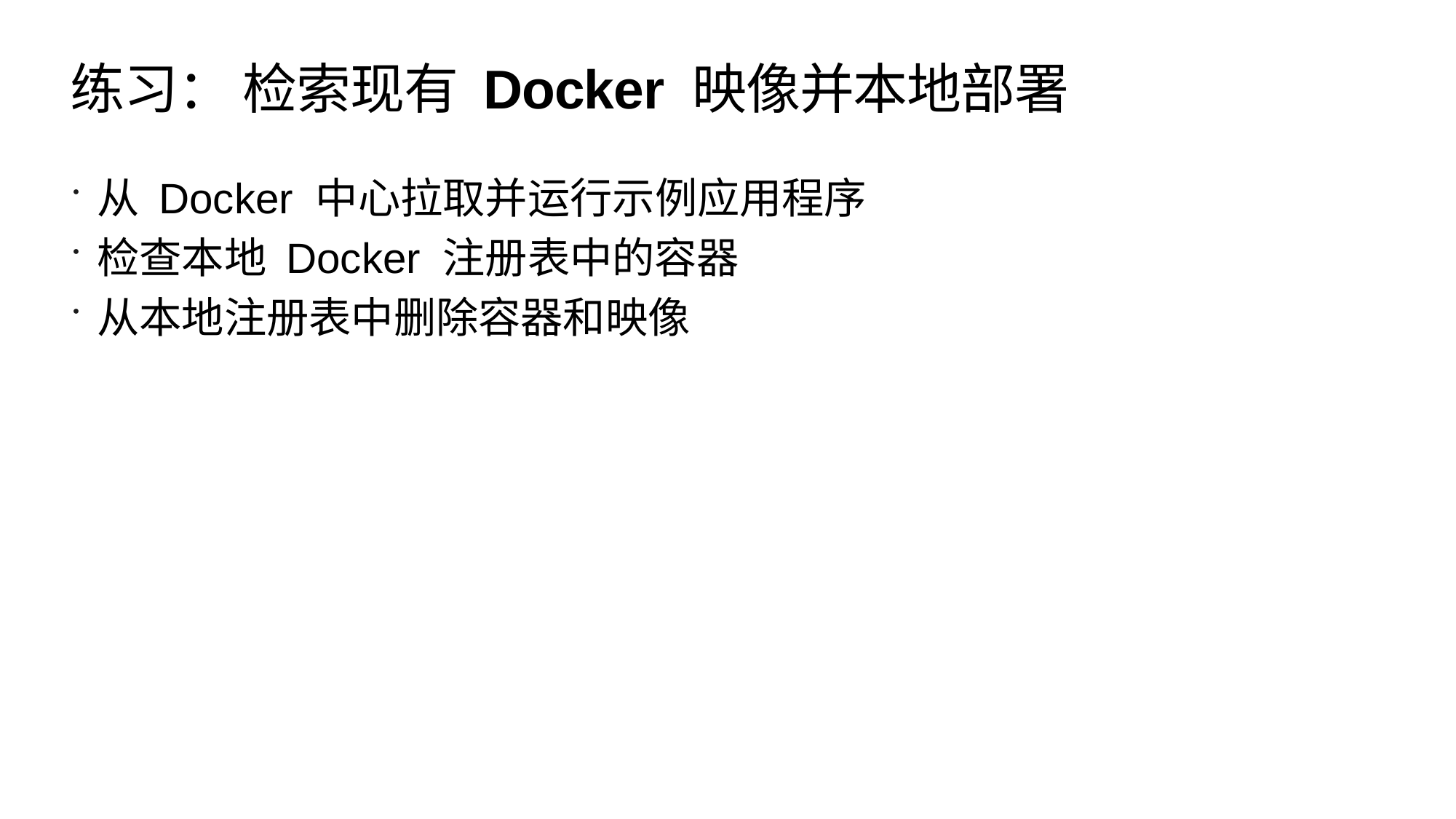

# 练习： 检索现有 Docker 映像并本地部署
从 Docker 中心拉取并运行示例应用程序
检查本地 Docker 注册表中的容器
从本地注册表中删除容器和映像